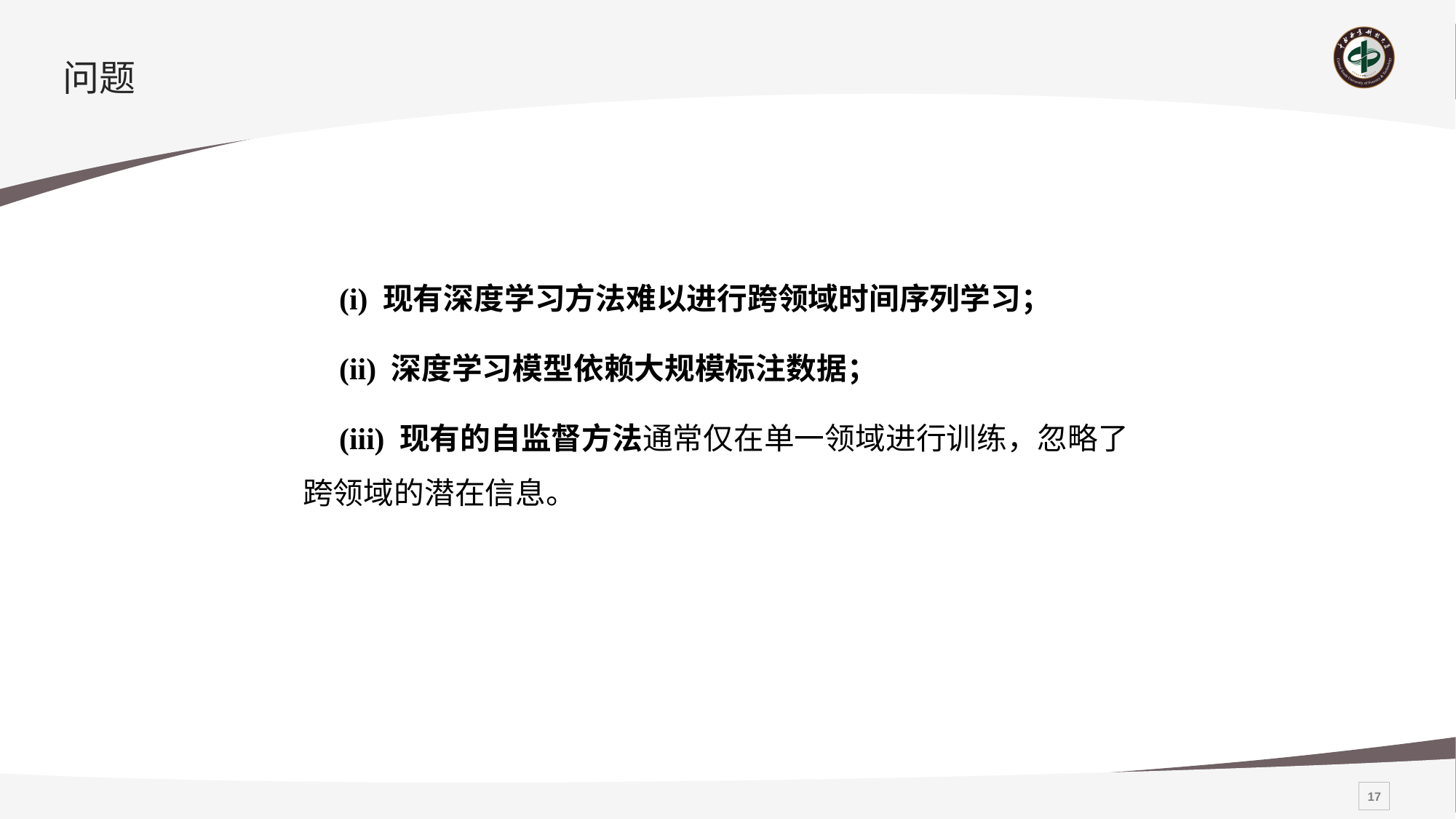

# 问题
(i) 现有深度学习方法难以进行跨领域时间序列学习；
(ii) 深度学习模型依赖大规模标注数据；
(iii) 现有的自监督方法通常仅在单一领域进行训练，忽略了跨领域的潜在信息。